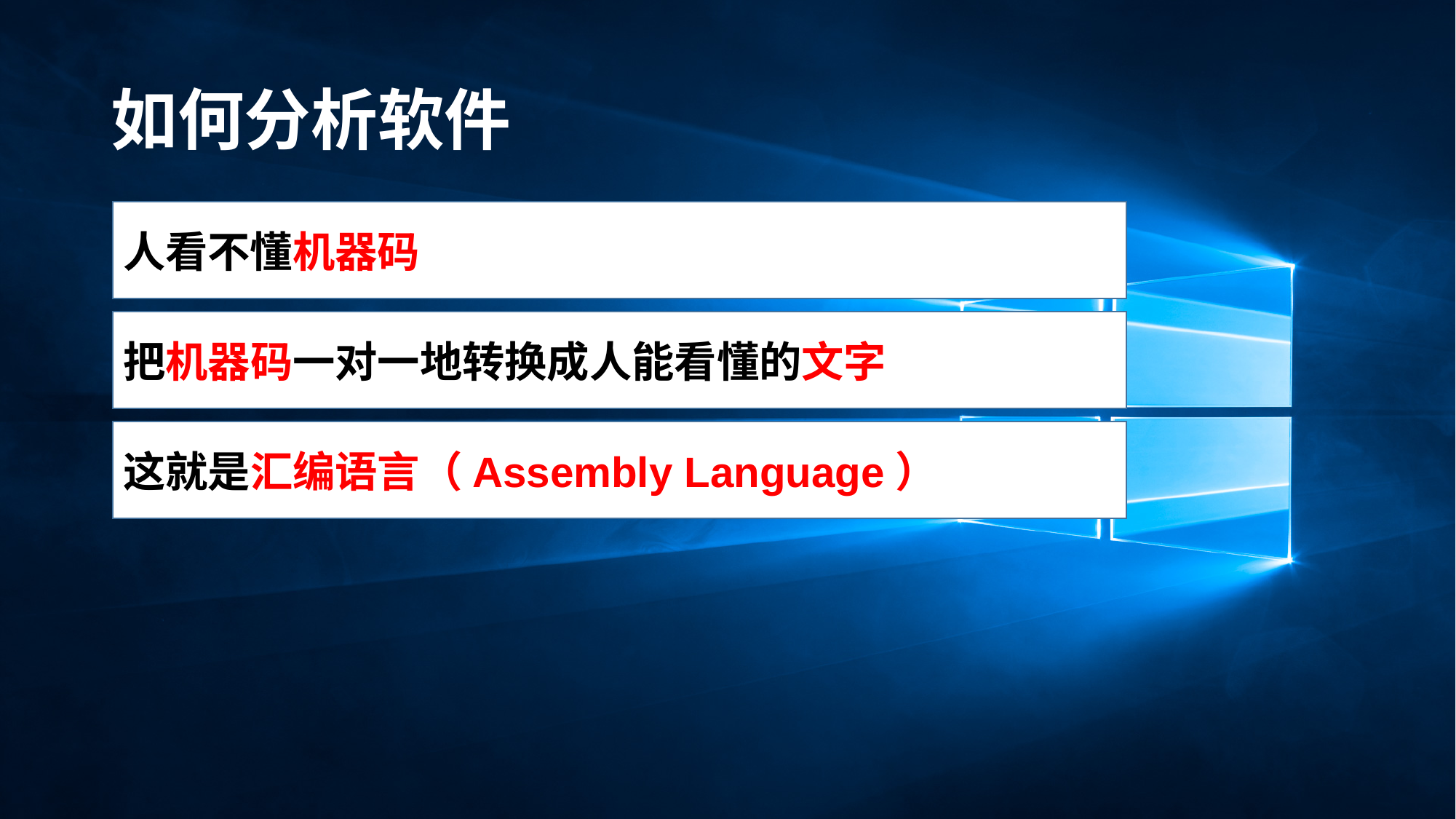

# 如何分析软件
人看不懂机器码
把机器码一对一地转换成人能看懂的文字
这就是汇编语言（Assembly Language）